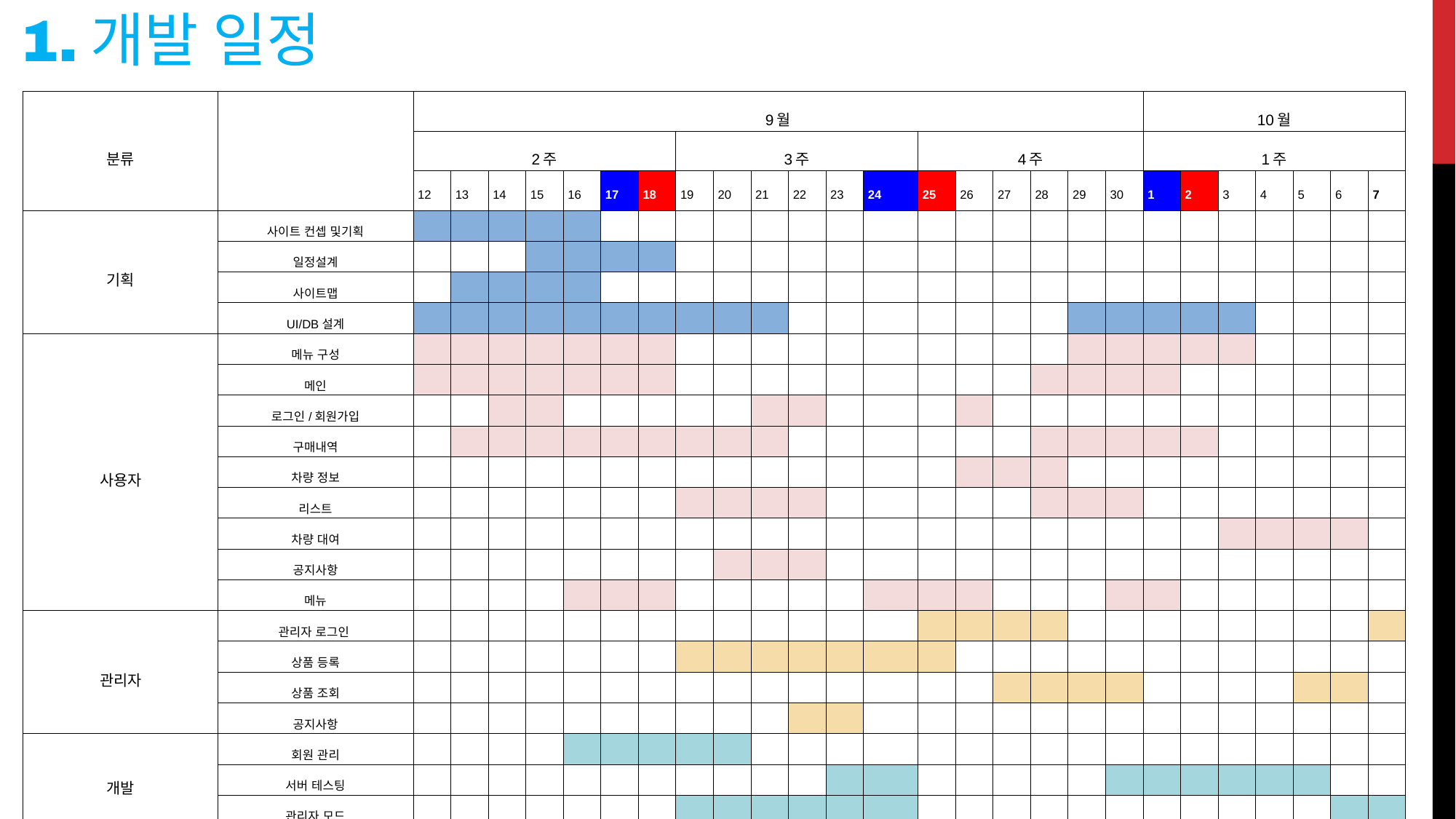

# 1.개발 일정
| 분류 |  | 9월 |  |  |  |  |  |  |  |  |  |  |  |  |  |  |  |  |  |  | 10월 |  |  |  |  |  |  |
| --- | --- | --- | --- | --- | --- | --- | --- | --- | --- | --- | --- | --- | --- | --- | --- | --- | --- | --- | --- | --- | --- | --- | --- | --- | --- | --- | --- |
|  |  | 2주 |  |  |  |  |  |  | 3주 |  |  |  |  |  | 4주 |  |  |  |  |  | 1주 |  |  |  |  |  |  |
|  |  | 12 | 13 | 14 | 15 | 16 | 17 | 18 | 19 | 20 | 21 | 22 | 23 | 24 | 25 | 26 | 27 | 28 | 29 | 30 | 1 | 2 | 3 | 4 | 5 | 6 | 7 |
| 기획 | 사이트 컨셉 및기획 |  |  |  |  |  |  |  |  |  |  |  |  |  |  |  |  |  |  |  |  |  |  |  |  |  |  |
|  | 일정설계 |  |  |  |  |  |  |  |  |  |  |  |  |  |  |  |  |  |  |  |  |  |  |  |  |  |  |
|  | 사이트맵 |  |  |  |  |  |  |  |  |  |  |  |  |  |  |  |  |  |  |  |  |  |  |  |  |  |  |
|  | UI/DB설계 |  |  |  |  |  |  |  |  |  |  |  |  |  |  |  |  |  |  |  |  |  |  |  |  |  |  |
| 사용자 | 메뉴 구성 |  |  |  |  |  |  |  |  |  |  |  |  |  |  |  |  |  |  |  |  |  |  |  |  |  |  |
|  | 메인 |  |  |  |  |  |  |  |  |  |  |  |  |  |  |  |  |  |  |  |  |  |  |  |  |  |  |
|  | 로그인/회원가입 |  |  |  |  |  |  |  |  |  |  |  |  |  |  |  |  |  |  |  |  |  |  |  |  |  |  |
|  | 구매내역 |  |  |  |  |  |  |  |  |  |  |  |  |  |  |  |  |  |  |  |  |  |  |  |  |  |  |
|  | 차량 정보 |  |  |  |  |  |  |  |  |  |  |  |  |  |  |  |  |  |  |  |  |  |  |  |  |  |  |
|  | 리스트 |  |  |  |  |  |  |  |  |  |  |  |  |  |  |  |  |  |  |  |  |  |  |  |  |  |  |
|  | 차량 대여 |  |  |  |  |  |  |  |  |  |  |  |  |  |  |  |  |  |  |  |  |  |  |  |  |  |  |
|  | 공지사항 |  |  |  |  |  |  |  |  |  |  |  |  |  |  |  |  |  |  |  |  |  |  |  |  |  |  |
|  | 메뉴 |  |  |  |  |  |  |  |  |  |  |  |  |  |  |  |  |  |  |  |  |  |  |  |  |  |  |
| 관리자 | 관리자 로그인 |  |  |  |  |  |  |  |  |  |  |  |  |  |  |  |  |  |  |  |  |  |  |  |  |  |  |
|  | 상품 등록 |  |  |  |  |  |  |  |  |  |  |  |  |  |  |  |  |  |  |  |  |  |  |  |  |  |  |
|  | 상품 조회 |  |  |  |  |  |  |  |  |  |  |  |  |  |  |  |  |  |  |  |  |  |  |  |  |  |  |
|  | 공지사항 |  |  |  |  |  |  |  |  |  |  |  |  |  |  |  |  |  |  |  |  |  |  |  |  |  |  |
| 개발 | 회원 관리 |  |  |  |  |  |  |  |  |  |  |  |  |  |  |  |  |  |  |  |  |  |  |  |  |  |  |
|  | 서버 테스팅 |  |  |  |  |  |  |  |  |  |  |  |  |  |  |  |  |  |  |  |  |  |  |  |  |  |  |
|  | 관리자 모드 |  |  |  |  |  |  |  |  |  |  |  |  |  |  |  |  |  |  |  |  |  |  |  |  |  |  |
| 테스트 | 테스트,디버깅 |  |  |  |  |  |  |  |  |  |  |  |  |  |  |  |  |  |  |  |  |  |  |  |  |  |  |
|  | 문서 작성 |  |  |  |  |  |  |  |  |  |  |  |  |  |  |  |  |  |  |  |  |  |  |  |  |  |  |